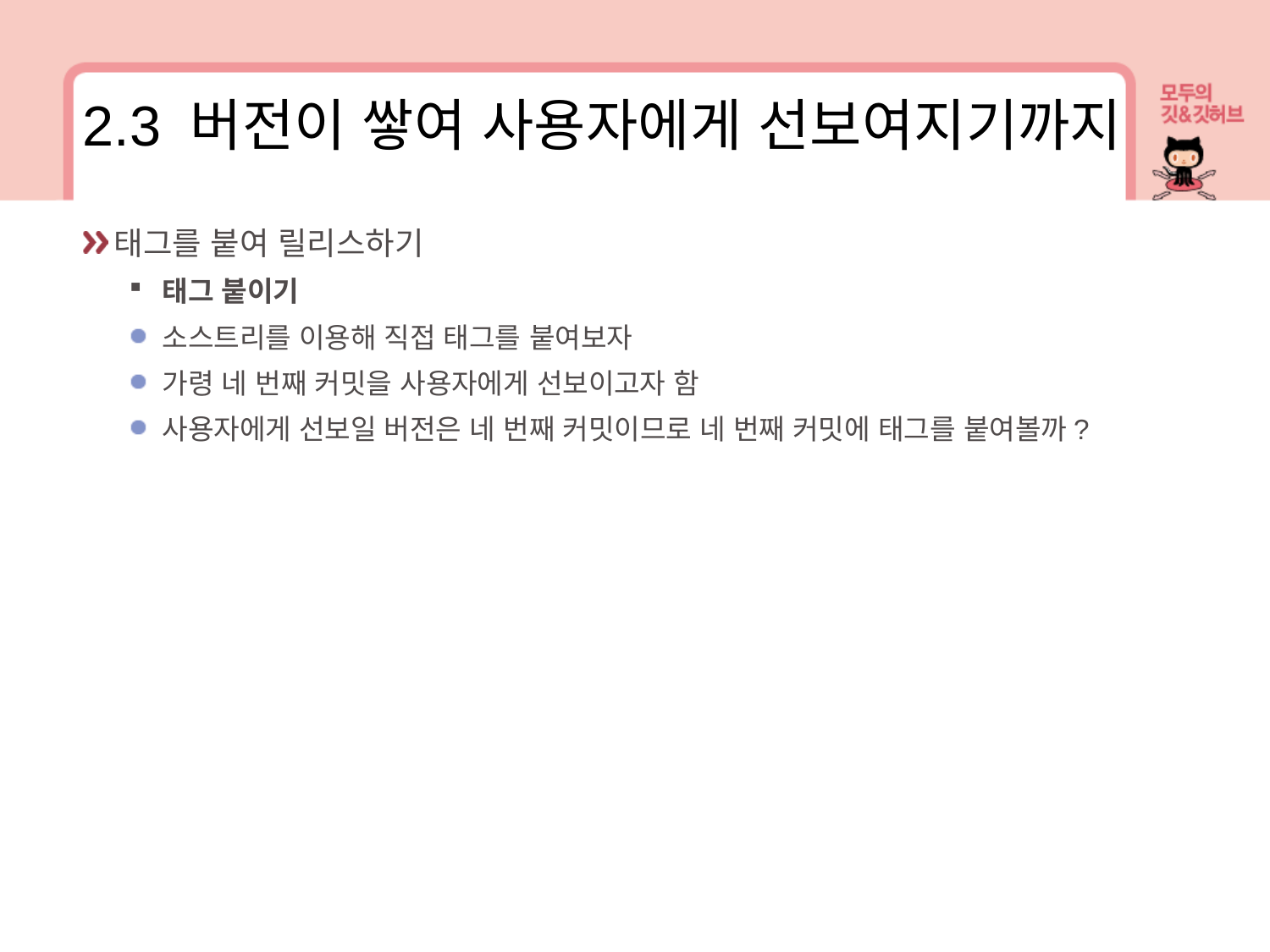

2.3 버전이 쌓여 사용자에게 선보여지기까지
태그를 붙여 릴리스하기
태그 붙이기
소스트리를 이용해 직접 태그를 붙여보자
가령 네 번째 커밋을 사용자에게 선보이고자 함
사용자에게 선보일 버전은 네 번째 커밋이므로 네 번째 커밋에 태그를 붙여볼까?